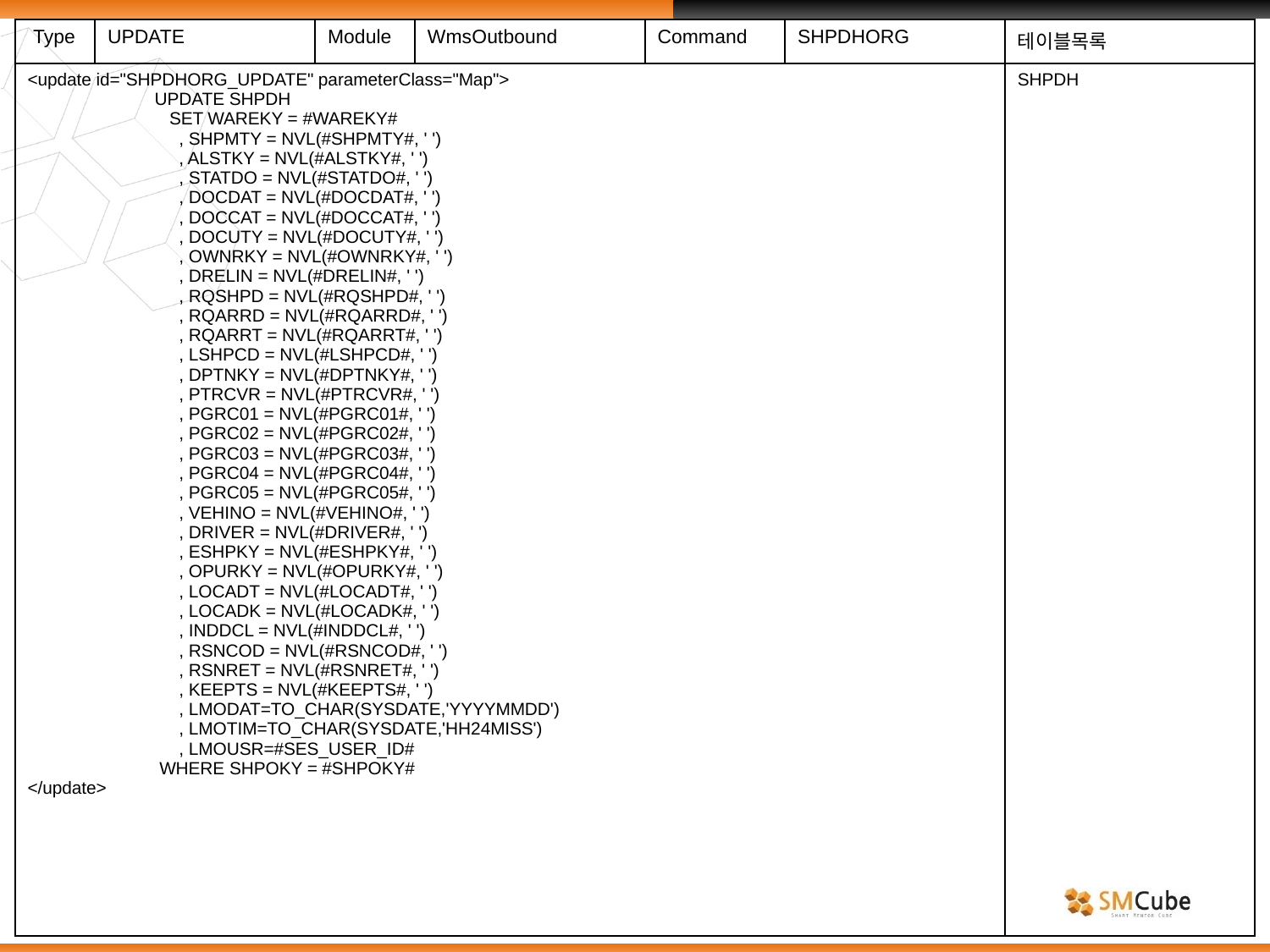

| Type | UPDATE | Module | WmsOutbound | Command | SHPDHORG | 테이블목록 |
| --- | --- | --- | --- | --- | --- | --- |
| <update id="SHPDHORG\_UPDATE" parameterClass="Map"> UPDATE SHPDH SET WAREKY = #WAREKY# , SHPMTY = NVL(#SHPMTY#, ' ') , ALSTKY = NVL(#ALSTKY#, ' ') , STATDO = NVL(#STATDO#, ' ') , DOCDAT = NVL(#DOCDAT#, ' ') , DOCCAT = NVL(#DOCCAT#, ' ') , DOCUTY = NVL(#DOCUTY#, ' ') , OWNRKY = NVL(#OWNRKY#, ' ') , DRELIN = NVL(#DRELIN#, ' ') , RQSHPD = NVL(#RQSHPD#, ' ') , RQARRD = NVL(#RQARRD#, ' ') , RQARRT = NVL(#RQARRT#, ' ') , LSHPCD = NVL(#LSHPCD#, ' ') , DPTNKY = NVL(#DPTNKY#, ' ') , PTRCVR = NVL(#PTRCVR#, ' ') , PGRC01 = NVL(#PGRC01#, ' ') , PGRC02 = NVL(#PGRC02#, ' ') , PGRC03 = NVL(#PGRC03#, ' ') , PGRC04 = NVL(#PGRC04#, ' ') , PGRC05 = NVL(#PGRC05#, ' ') , VEHINO = NVL(#VEHINO#, ' ') , DRIVER = NVL(#DRIVER#, ' ') , ESHPKY = NVL(#ESHPKY#, ' ') , OPURKY = NVL(#OPURKY#, ' ') , LOCADT = NVL(#LOCADT#, ' ') , LOCADK = NVL(#LOCADK#, ' ') , INDDCL = NVL(#INDDCL#, ' ') , RSNCOD = NVL(#RSNCOD#, ' ') , RSNRET = NVL(#RSNRET#, ' ') , KEEPTS = NVL(#KEEPTS#, ' ') , LMODAT=TO\_CHAR(SYSDATE,'YYYYMMDD') , LMOTIM=TO\_CHAR(SYSDATE,'HH24MISS') , LMOUSR=#SES\_USER\_ID# WHERE SHPOKY = #SHPOKY# </update> |  |  |  |  |  | SHPDH |